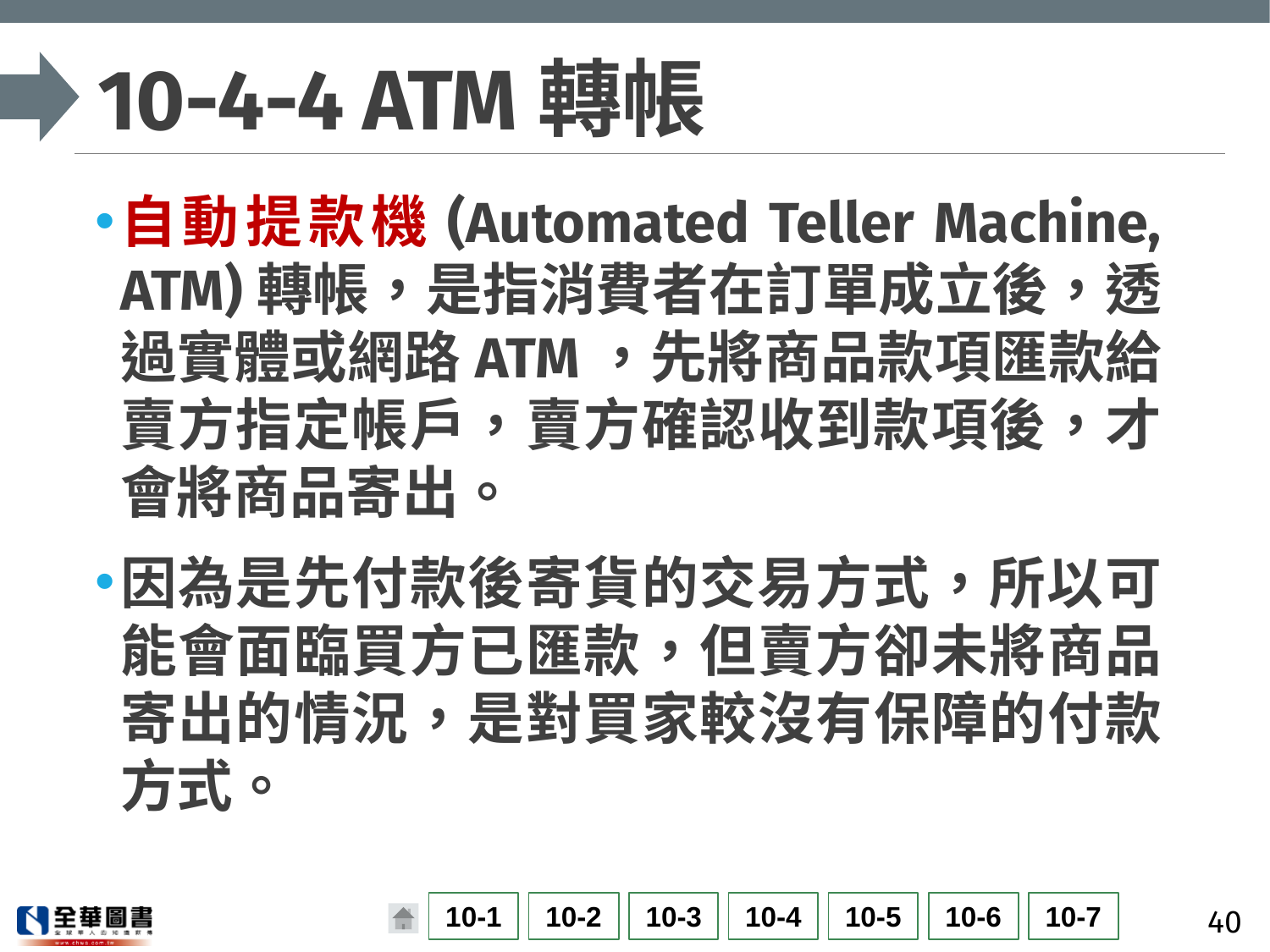

# 10-4-4 ATM轉帳
自動提款機(Automated Teller Machine, ATM)轉帳，是指消費者在訂單成立後，透過實體或網路ATM，先將商品款項匯款給賣方指定帳戶，賣方確認收到款項後，才會將商品寄出。
因為是先付款後寄貨的交易方式，所以可能會面臨買方已匯款，但賣方卻未將商品寄出的情況，是對買家較沒有保障的付款方式。
40